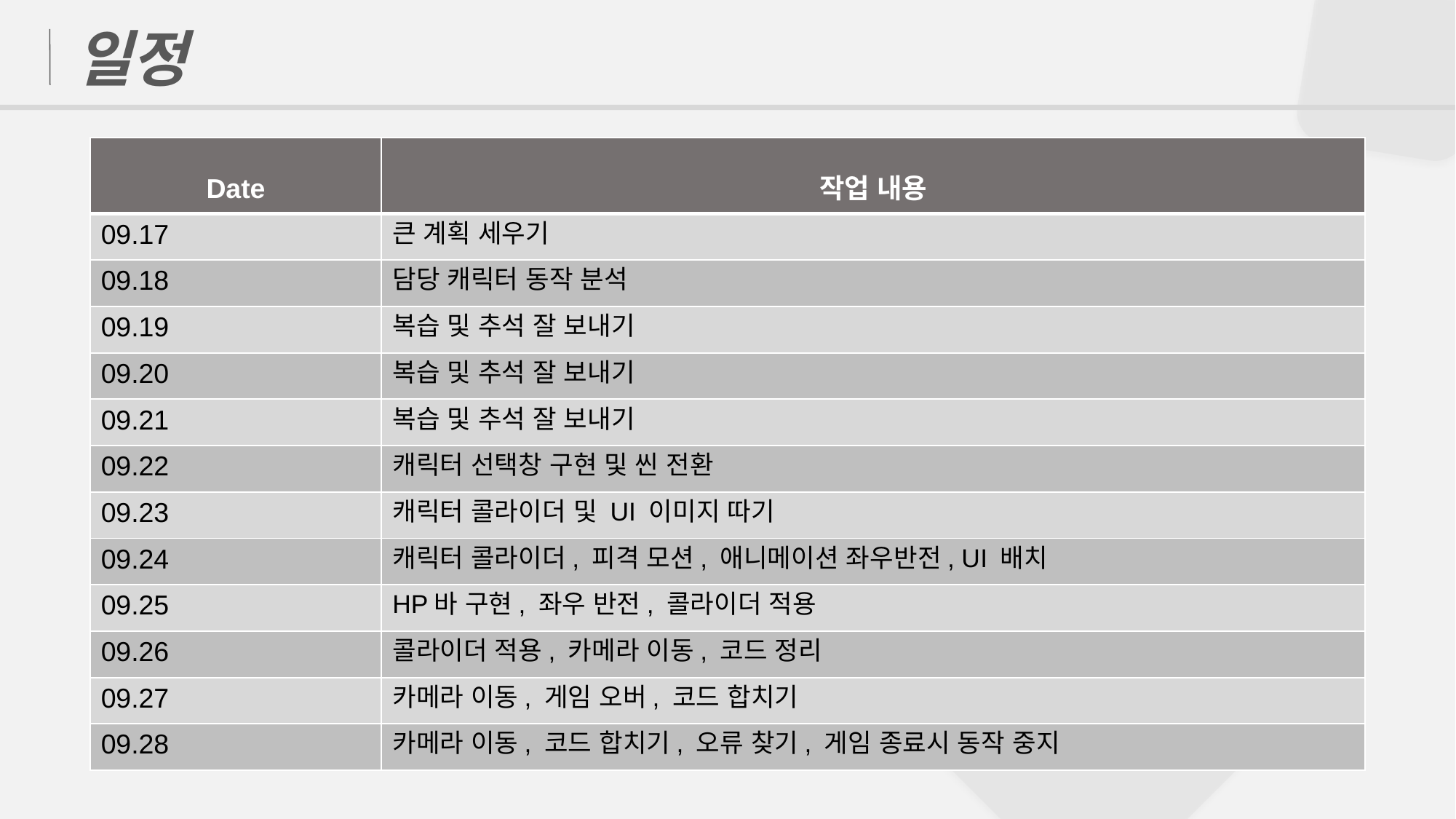

일정

| Date | 작업 내용 |
| --- | --- |
| 09.17 | 큰 계획 세우기 |
| 09.18 | 담당 캐릭터 동작 분석 |
| 09.19 | 복습 및 추석 잘 보내기 |
| 09.20 | 복습 및 추석 잘 보내기 |
| 09.21 | 복습 및 추석 잘 보내기 |
| 09.22 | 캐릭터 선택창 구현 및 씬 전환 |
| 09.23 | 캐릭터 콜라이더 및 UI 이미지 따기 |
| 09.24 | 캐릭터 콜라이더, 피격 모션, 애니메이션 좌우반전, UI 배치 |
| 09.25 | HP바 구현, 좌우 반전, 콜라이더 적용 |
| 09.26 | 콜라이더 적용, 카메라 이동, 코드 정리 |
| 09.27 | 카메라 이동, 게임 오버, 코드 합치기 |
| 09.28 | 카메라 이동, 코드 합치기, 오류 찾기, 게임 종료시 동작 중지 |